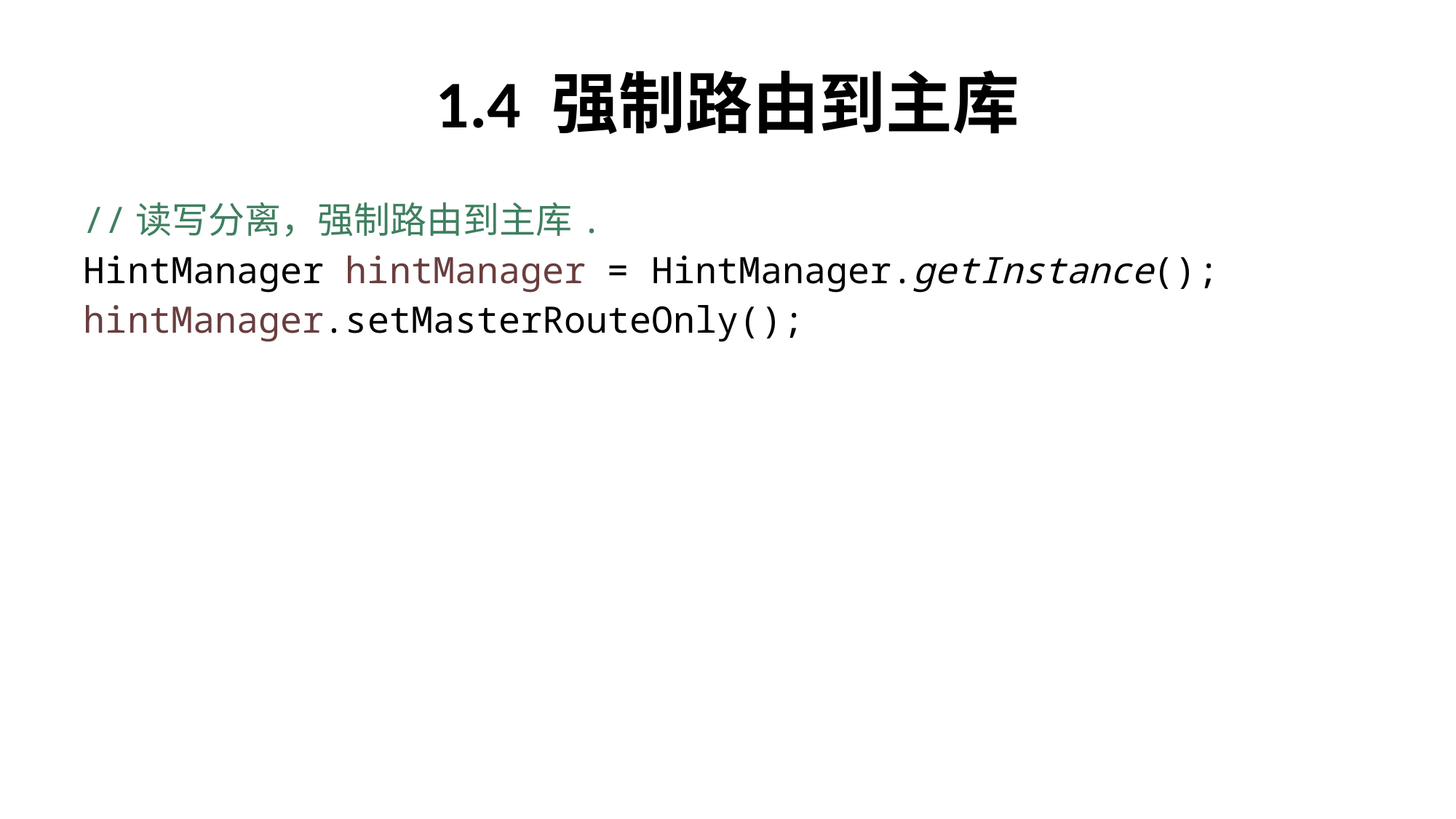

# 1.4 强制路由到主库
//读写分离，强制路由到主库.
HintManager hintManager = HintManager.getInstance();
hintManager.setMasterRouteOnly();